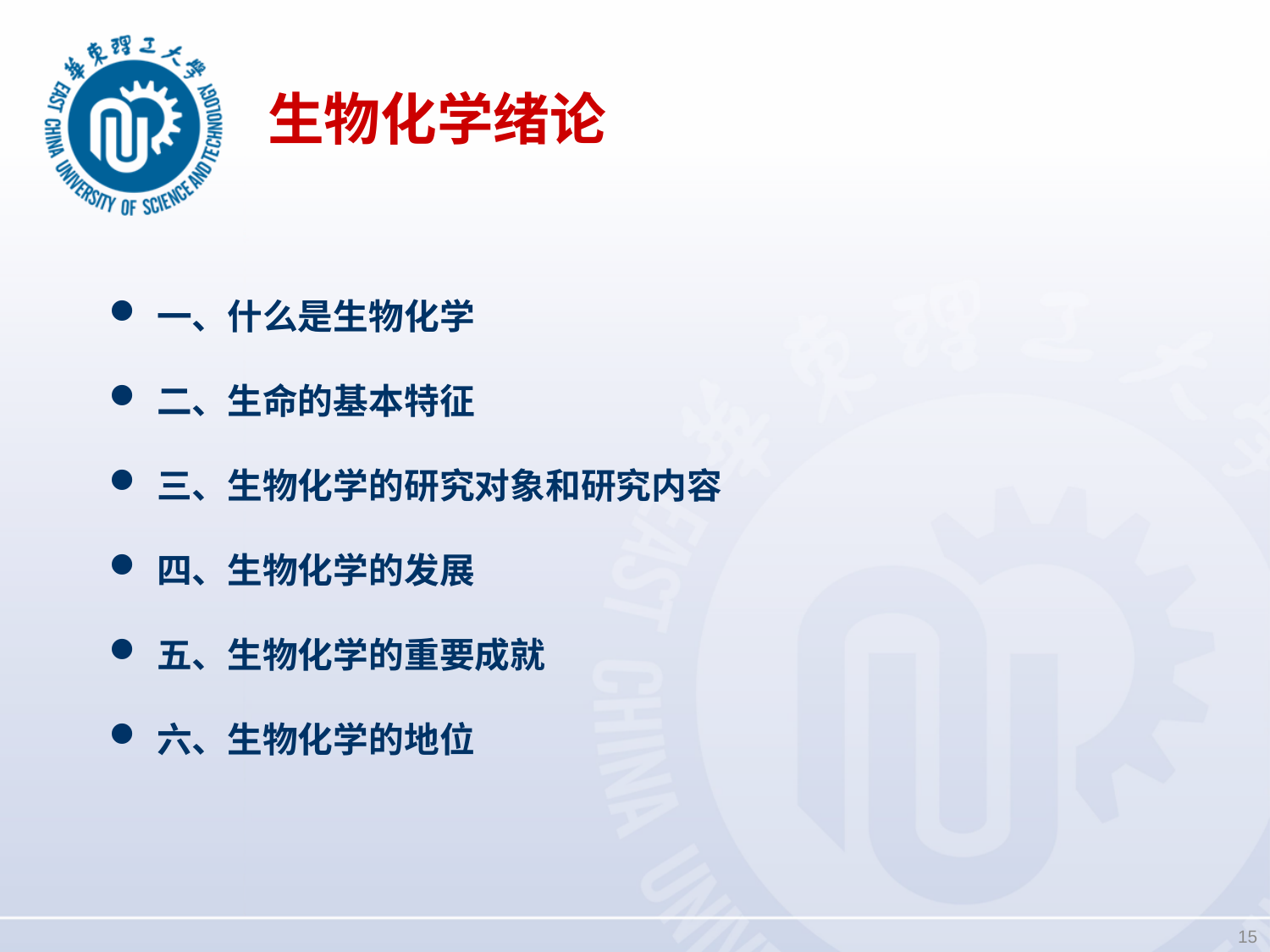

# 生物化学绪论
一、什么是生物化学
二、生命的基本特征
三、生物化学的研究对象和研究内容
四、生物化学的发展
五、生物化学的重要成就
六、生物化学的地位
15